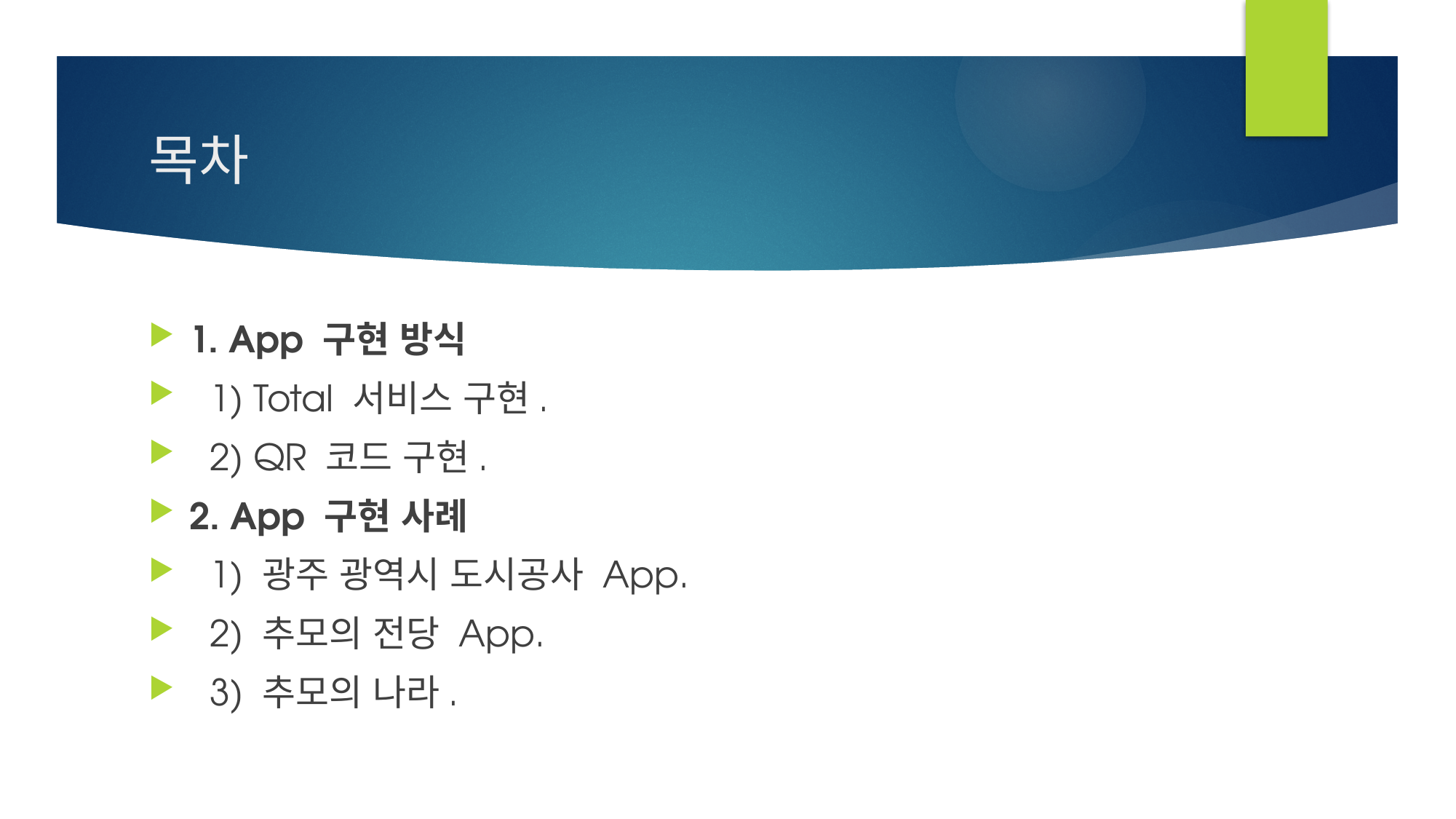

# 목차
1. App 구현 방식
  1) Total 서비스 구현.
  2) QR 코드 구현.
2. App 구현 사례
  1) 광주 광역시 도시공사 App.
  2) 추모의 전당 App.
  3) 추모의 나라.